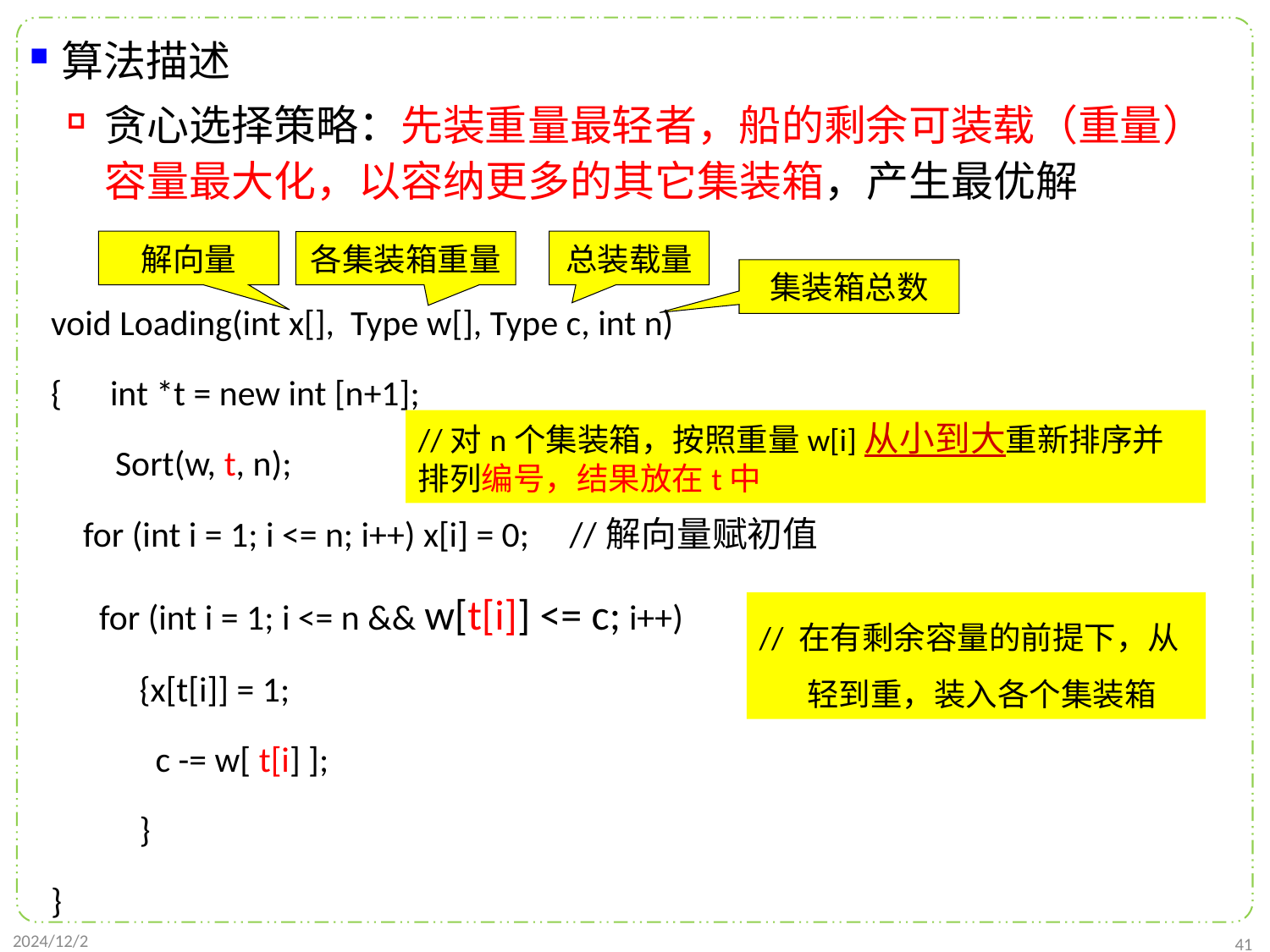

算法描述
贪心选择策略：先装重量最轻者，船的剩余可装载（重量）容量最大化，以容纳更多的其它集装箱，产生最优解

解向量
总装载量
各集装箱重量
集装箱总数
void Loading(int x[],  Type w[], Type c, int n)
{      int *t = new int [n+1];
        Sort(w, t, n);
    for (int i = 1; i <= n; i++) x[i] = 0;     //解向量赋初值
      for (int i = 1; i <= n && w[t[i]] <= c; i++)
           {x[t[i]] = 1;
             c -= w[ t[i] ];
           }
}
//对n个集装箱，按照重量w[i]从小到大重新排序并排列编号，结果放在t中
// 在有剩余容量的前提下，从轻到重，装入各个集装箱
2024/12/2
41